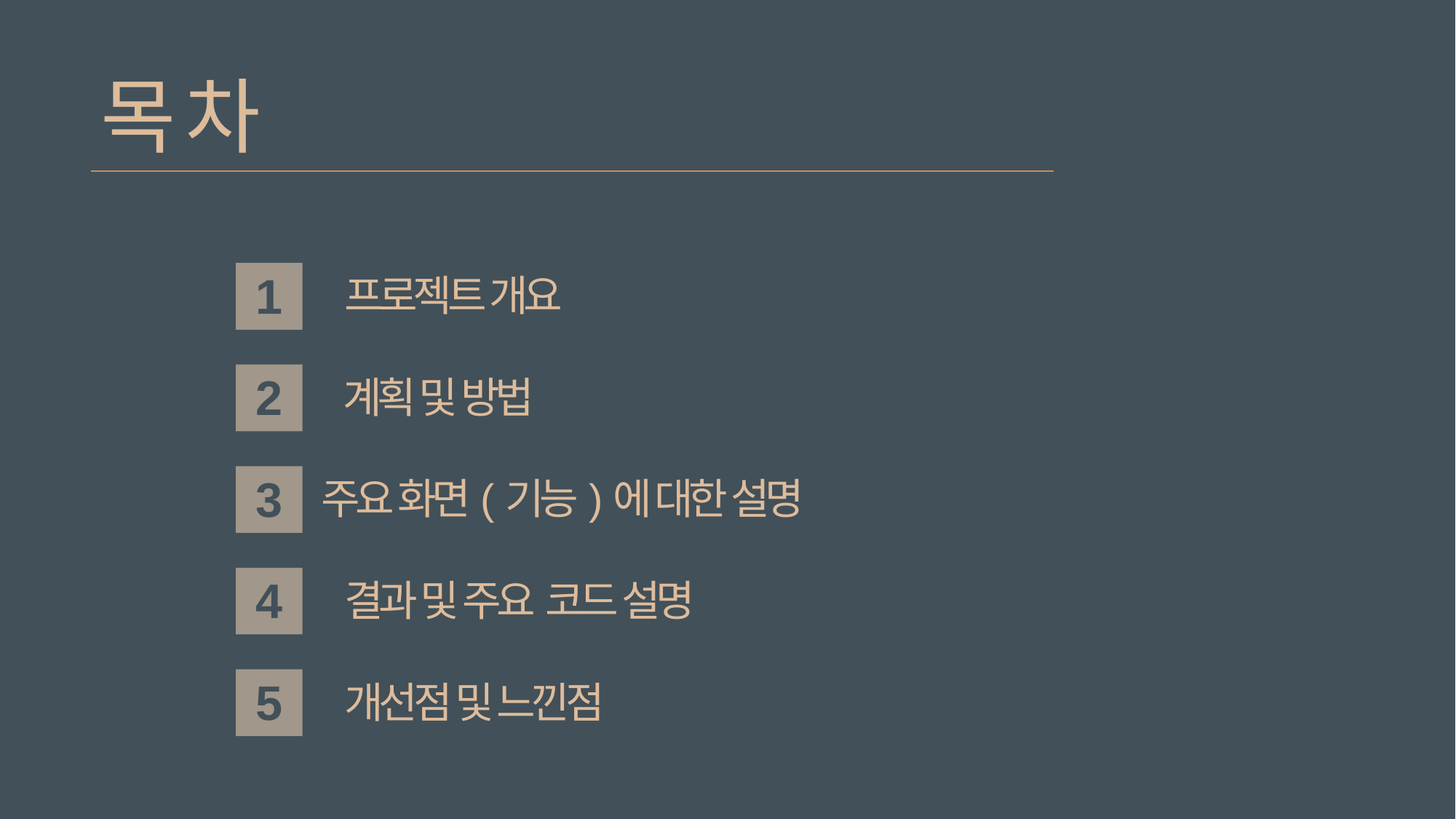

목차
1

프로젝트 개요
2

계획 및 방법
3

주요 화면(기능)에 대한 설명
4

결과 및 주요  코드 설명
5

개선점 및 느낀점